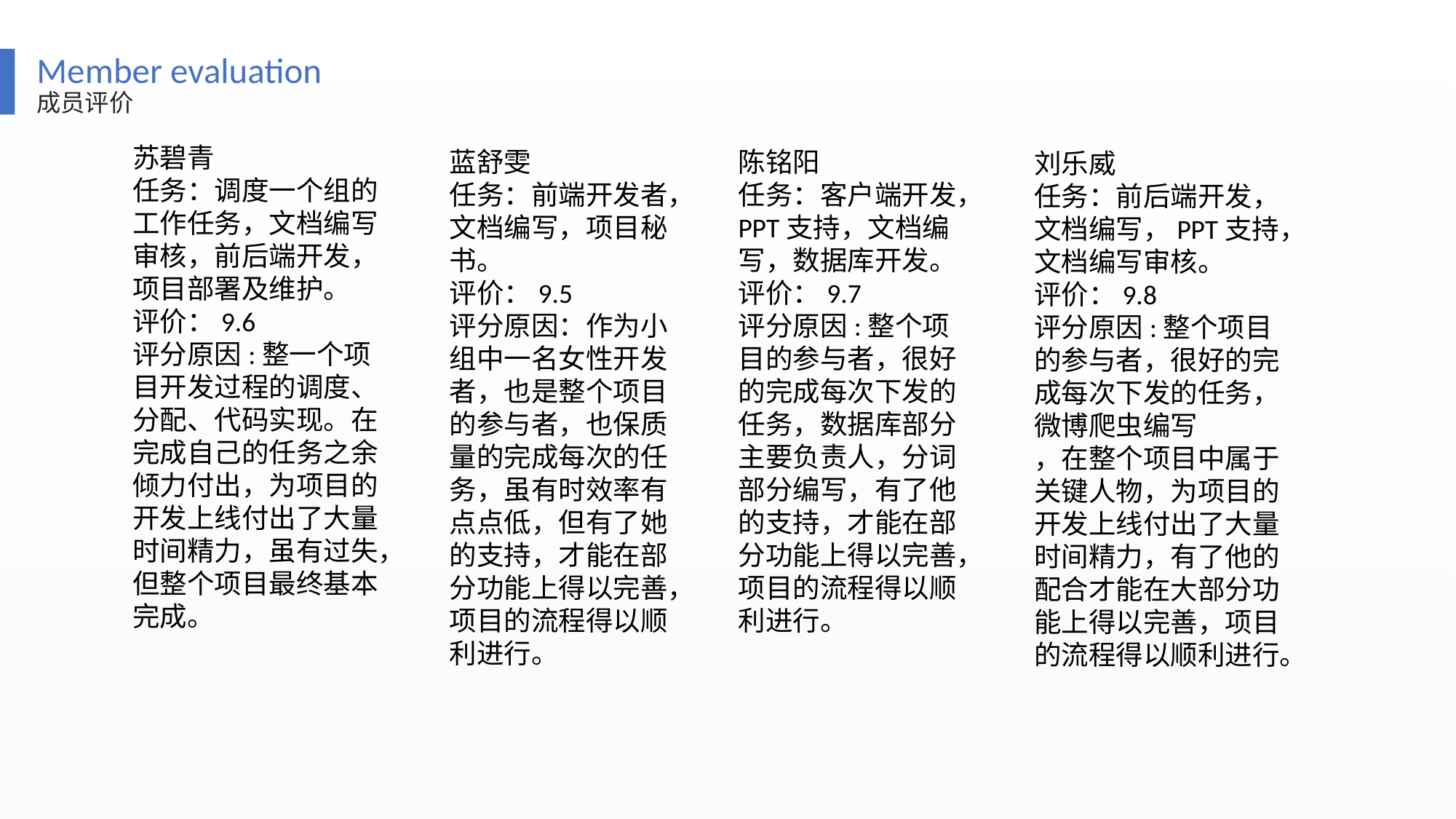

Member evaluation
成员评价
苏碧青
任务：调度一个组的工作任务，文档编写审核，前后端开发，项目部署及维护。
评价：9.6
评分原因:整一个项目开发过程的调度、分配、代码实现。在完成自己的任务之余倾力付出，为项目的开发上线付出了大量时间精力，虽有过失，但整个项目最终基本完成。

蓝舒雯
任务：前端开发者，文档编写，项目秘书。
评价：9.5
评分原因：作为小组中一名女性开发者，也是整个项目的参与者，也保质量的完成每次的任务，虽有时效率有点点低，但有了她的支持，才能在部分功能上得以完善，项目的流程得以顺利进行。
陈铭阳
任务：客户端开发，PPT支持，文档编写，数据库开发。
评价：9.7
评分原因:整个项目的参与者，很好的完成每次下发的任务，数据库部分主要负责人，分词部分编写，有了他的支持，才能在部分功能上得以完善，项目的流程得以顺利进行。
刘乐威
任务：前后端开发，文档编写，PPT支持，文档编写审核。
评价：9.8
评分原因:整个项目的参与者，很好的完成每次下发的任务，微博爬虫编写
，在整个项目中属于关键人物，为项目的开发上线付出了大量时间精力，有了他的配合才能在大部分功能上得以完善，项目的流程得以顺利进行。